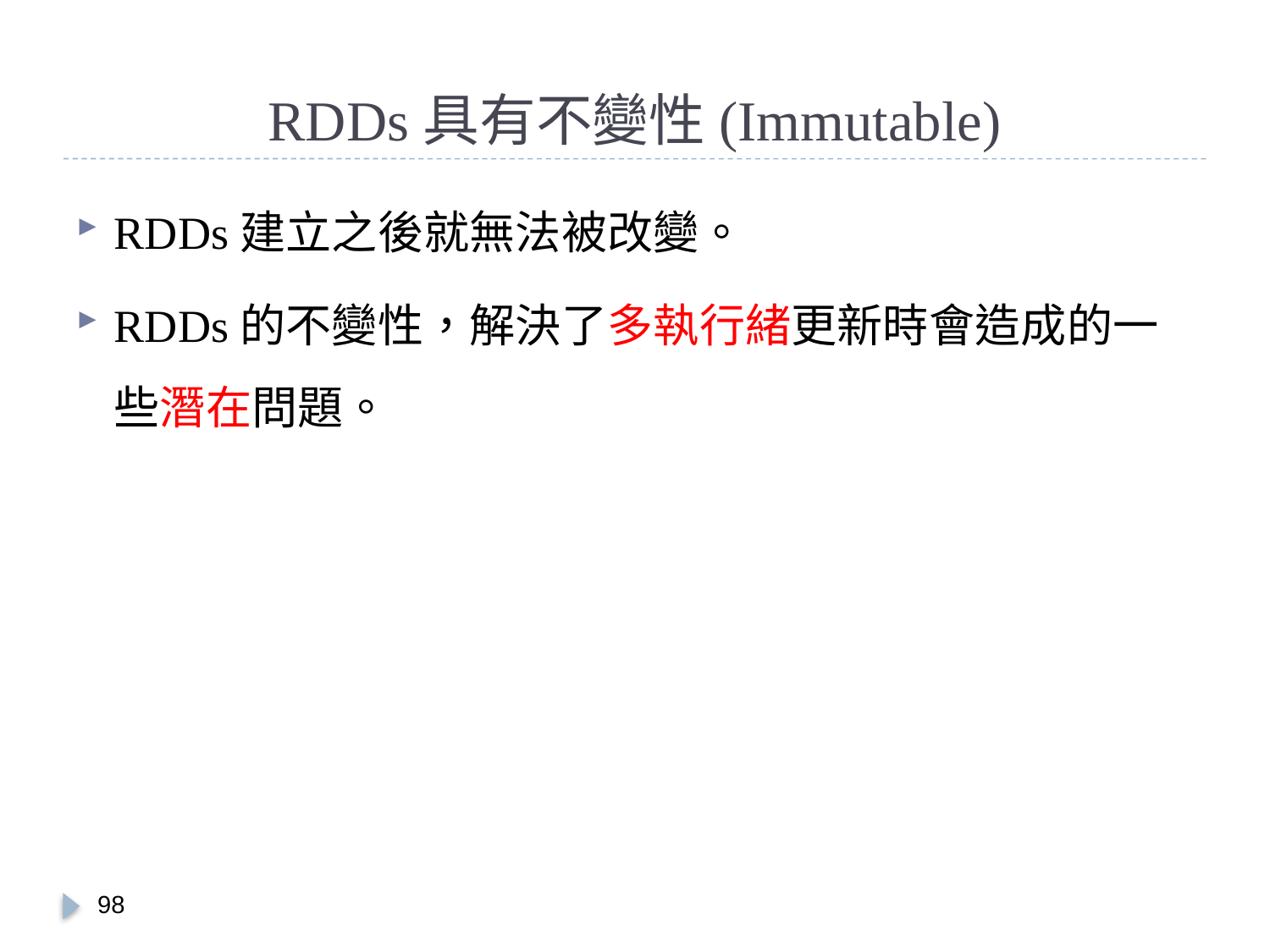

# RDDs具有不變性(Immutable)
RDDs建立之後就無法被改變。
RDDs的不變性，解決了多執行緒更新時會造成的一些潛在問題。
98